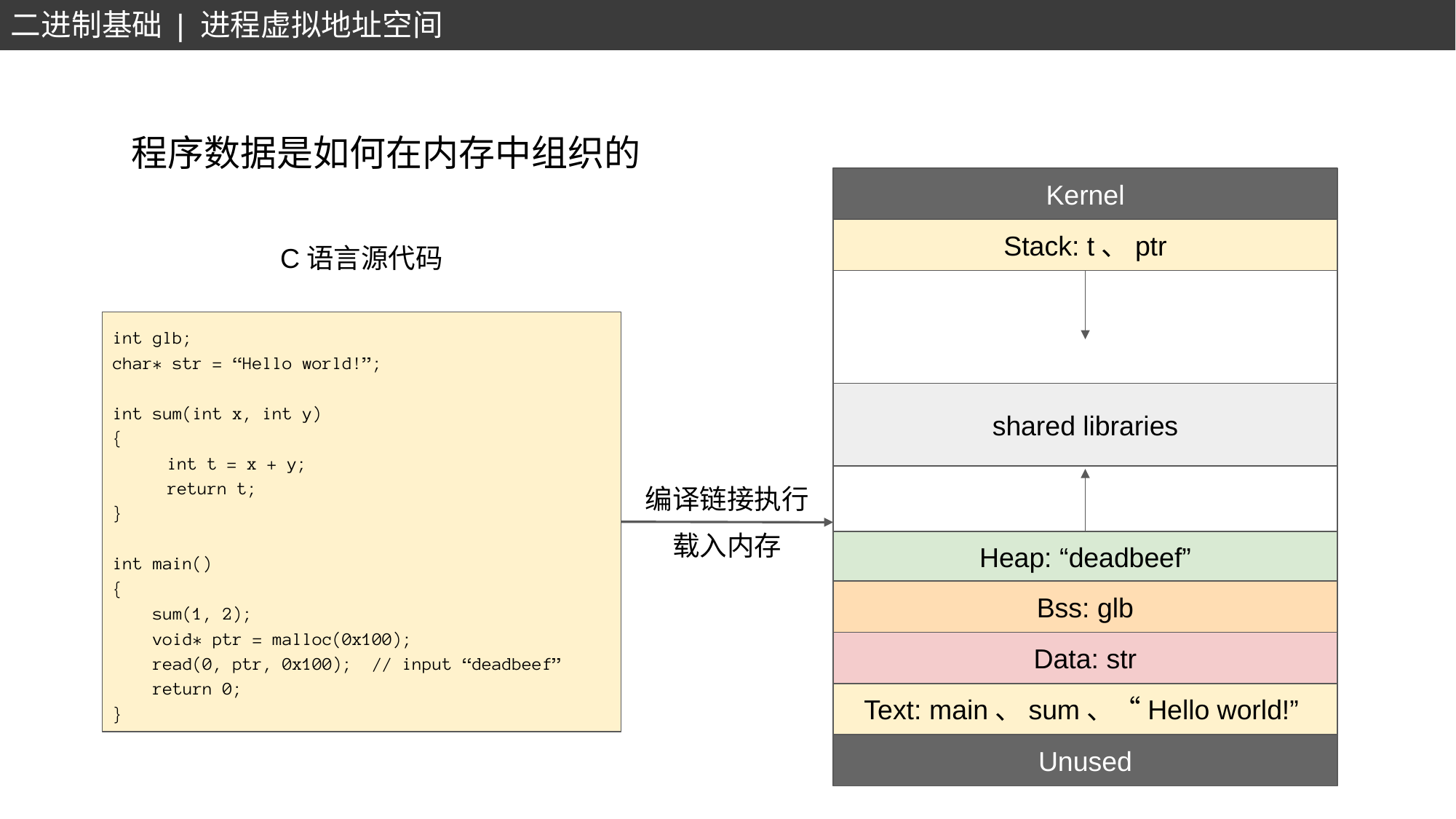

二进制基础 | 进程虚拟地址空间
程序数据是如何在内存中组织的
Kernel
Stack: t、ptr

shared libraries

Heap: “deadbeef”
Data: str
Text: main、sum、“Hello world!”
Unused
Bss: glb
C语言源代码
int glb;
char* str = “Hello world!”;

int sum(int x, int y)
{
int t = x + y;
return t;
}

int main()
{
    sum(1, 2);
    void* ptr = malloc(0x100);
    read(0, ptr, 0x100);  // input “deadbeef”
    return 0;
}
编译链接执行
载入内存